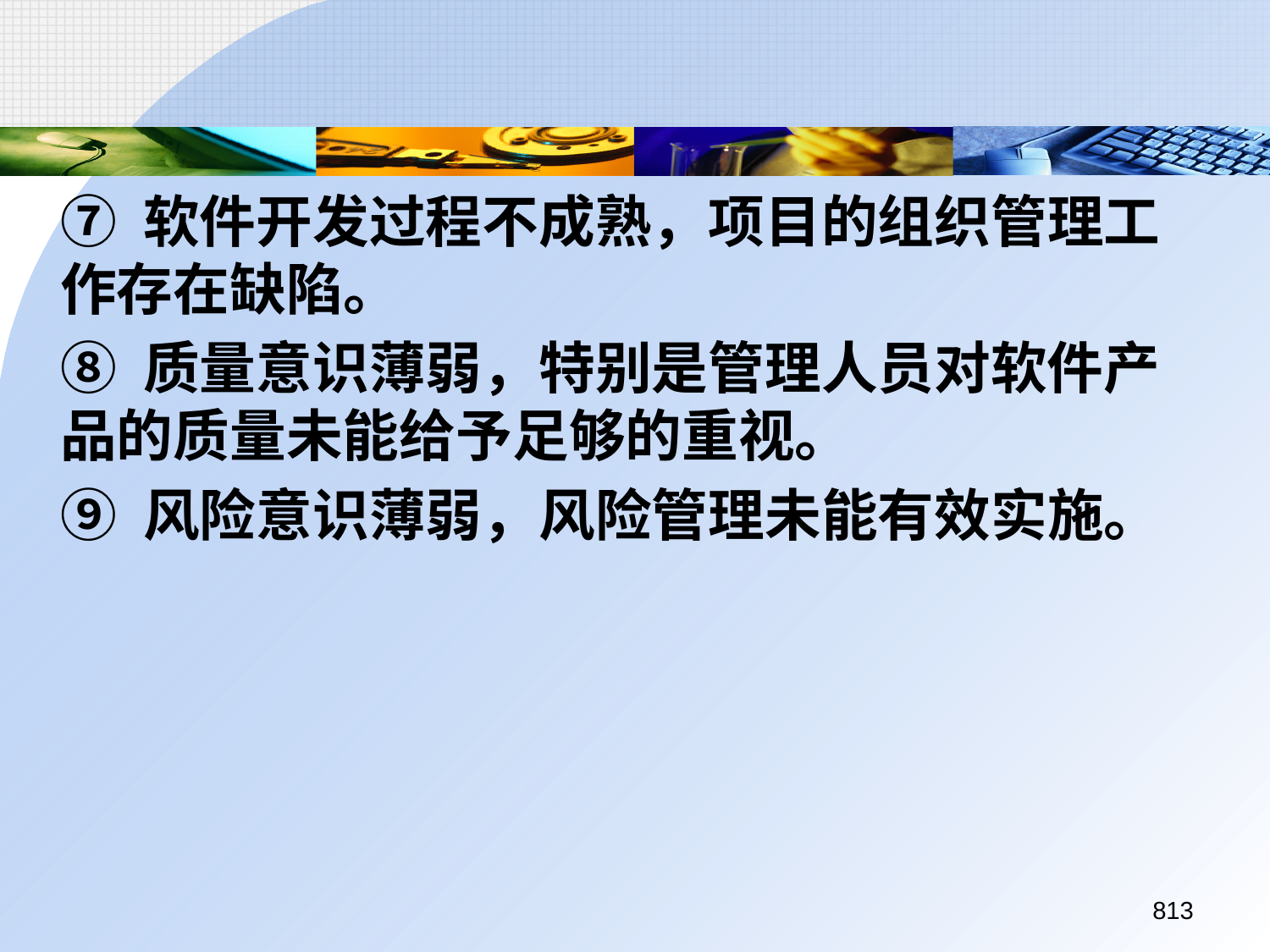

⑦ 软件开发过程不成熟，项目的组织管理工作存在缺陷。
	⑧ 质量意识薄弱，特别是管理人员对软件产品的质量未能给予足够的重视。
	⑨ 风险意识薄弱，风险管理未能有效实施。

813